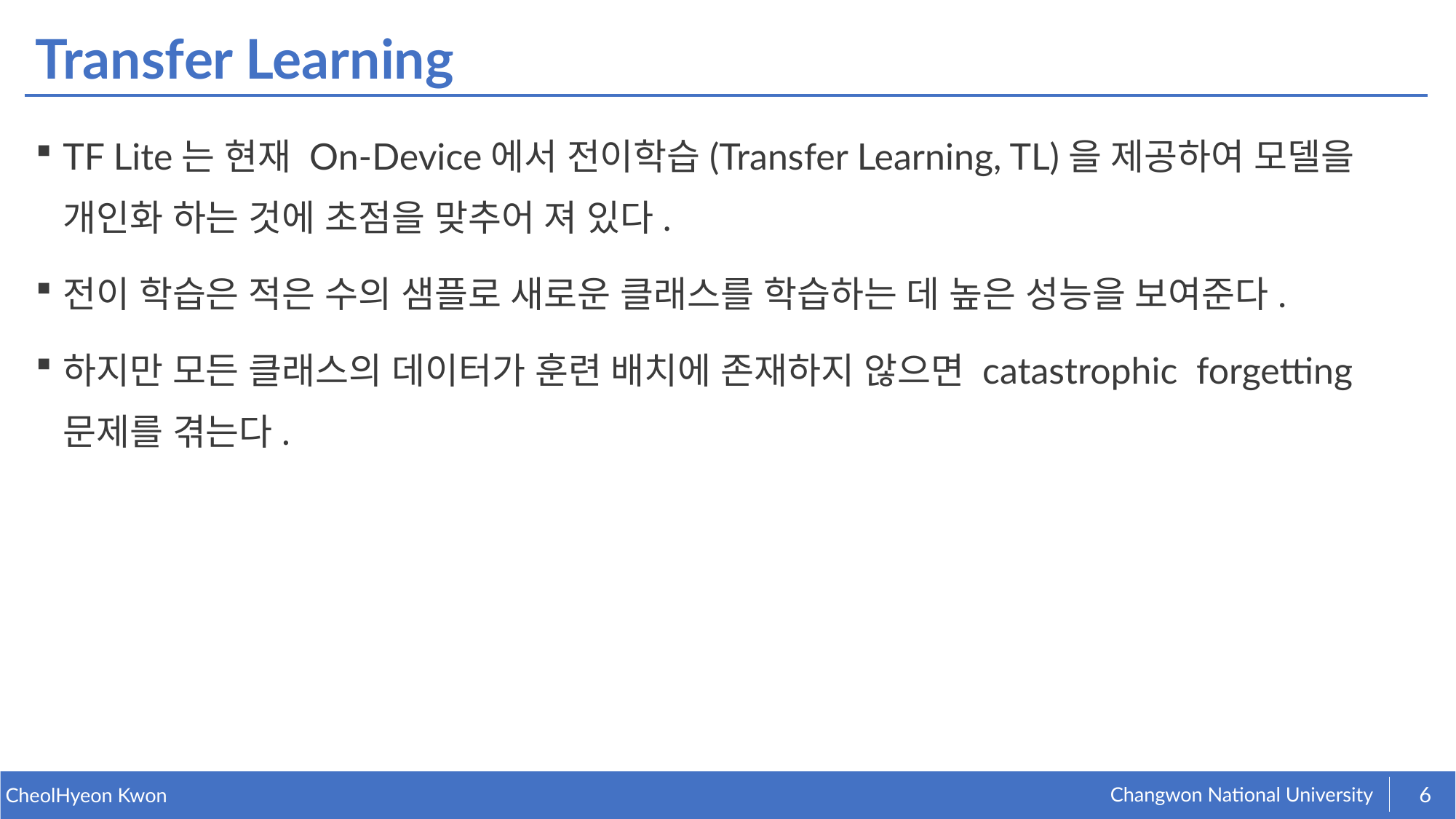

# Transfer Learning
TF Lite는 현재 On-Device에서 전이학습(Transfer Learning, TL)을 제공하여 모델을 개인화 하는 것에 초점을 맞추어 져 있다.
전이 학습은 적은 수의 샘플로 새로운 클래스를 학습하는 데 높은 성능을 보여준다.
하지만 모든 클래스의 데이터가 훈련 배치에 존재하지 않으면 catastrophic  forgetting 문제를 겪는다.
6